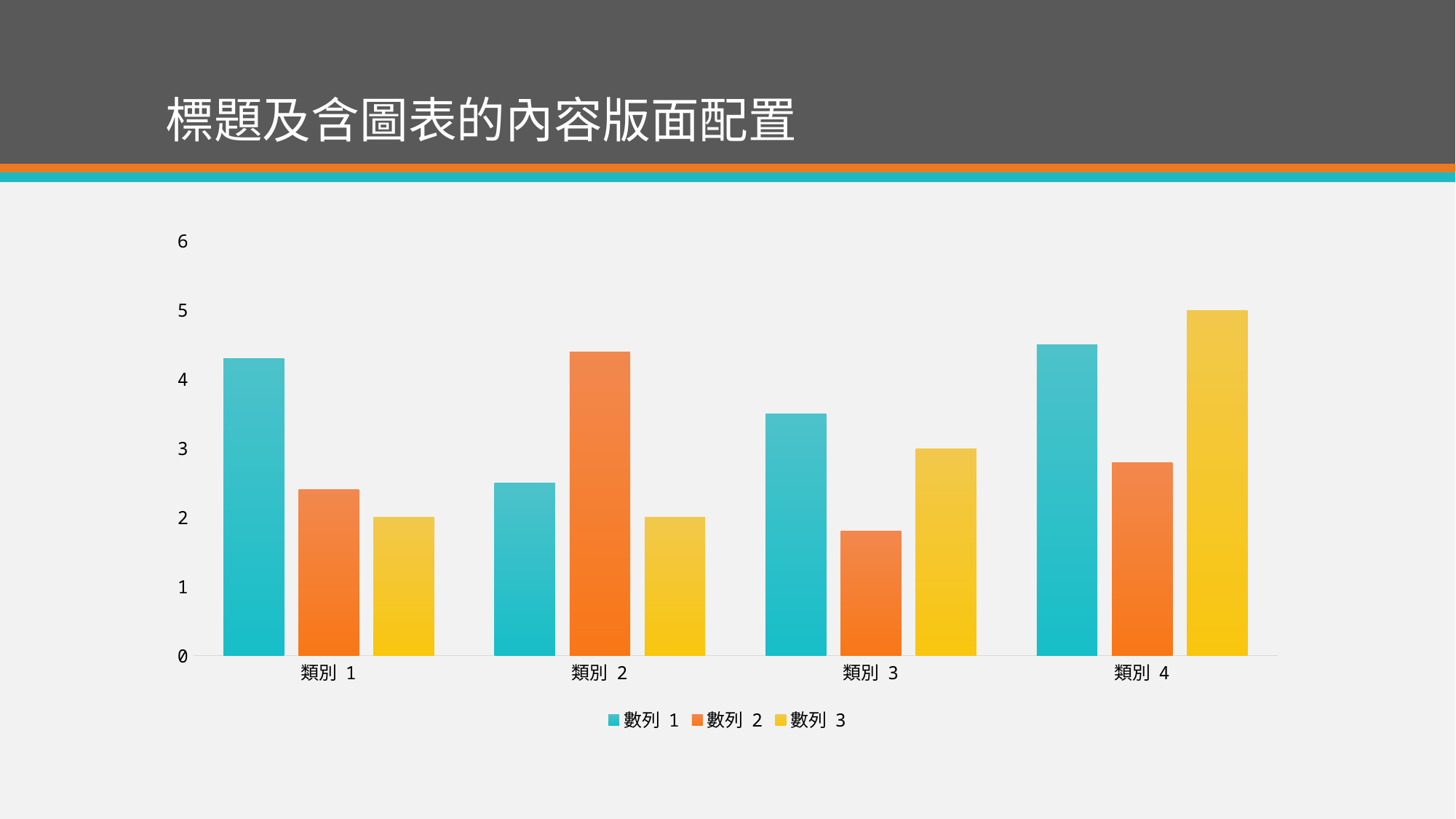

# 標題及含圖表的內容版面配置

### Chart

| Category | 數列 1 | 數列 2 | 數列 3 |
|---|---|---|---|
| 類別 1 | 4.3 | 2.4 | 2.0 |
| 類別 2 | 2.5 | 4.4 | 2.0 |
| 類別 3 | 3.5 | 1.8 | 3.0 |
| 類別 4 | 4.5 | 2.8 | 5.0 |